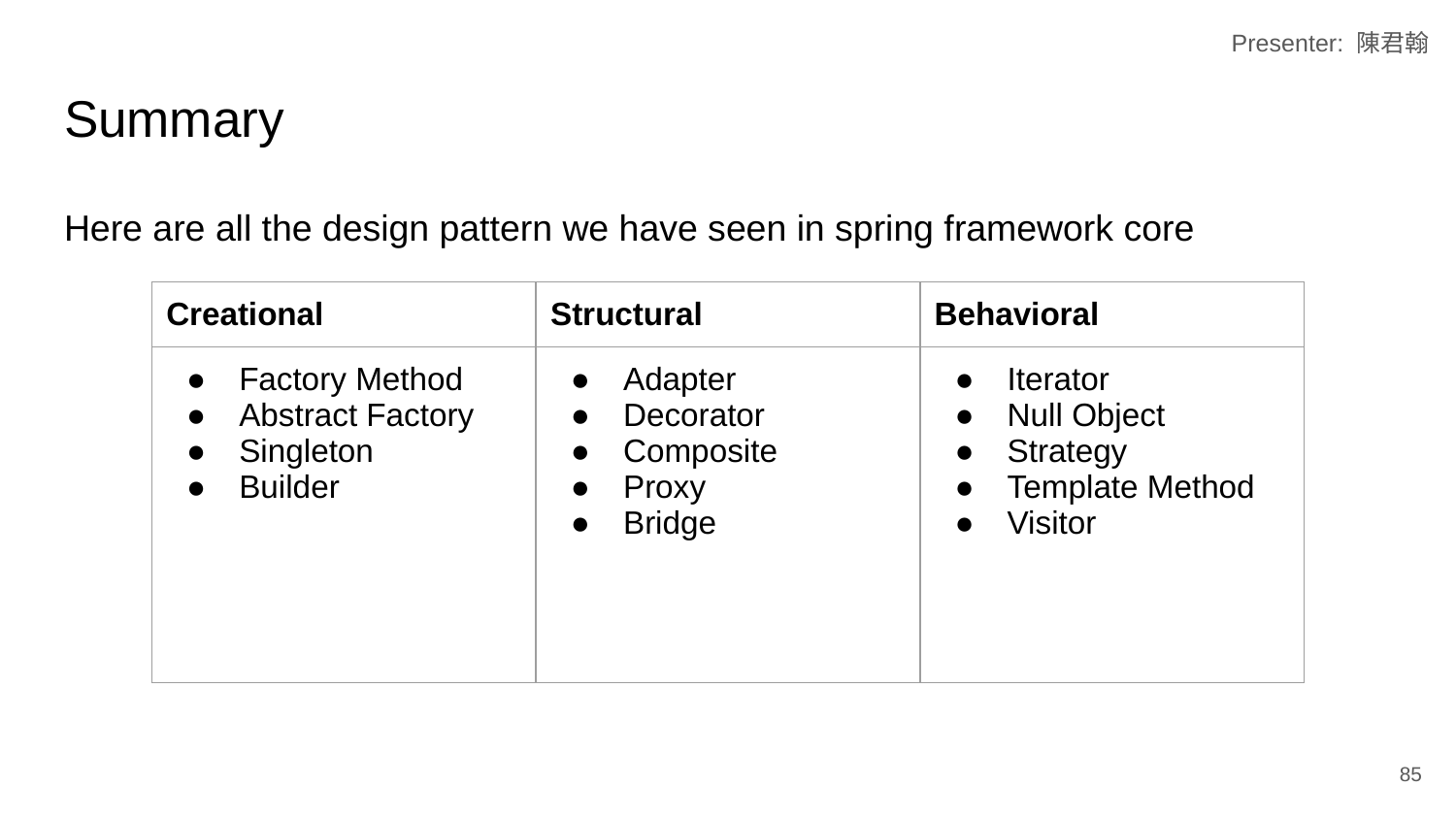

Presenter: 陳君翰
# Summary
Here are all the design pattern we have seen in spring framework core
| Creational | Structural | Behavioral |
| --- | --- | --- |
| Factory Method Abstract Factory Singleton Builder | Adapter Decorator Composite Proxy Bridge | Iterator Null Object Strategy Template Method Visitor |
85